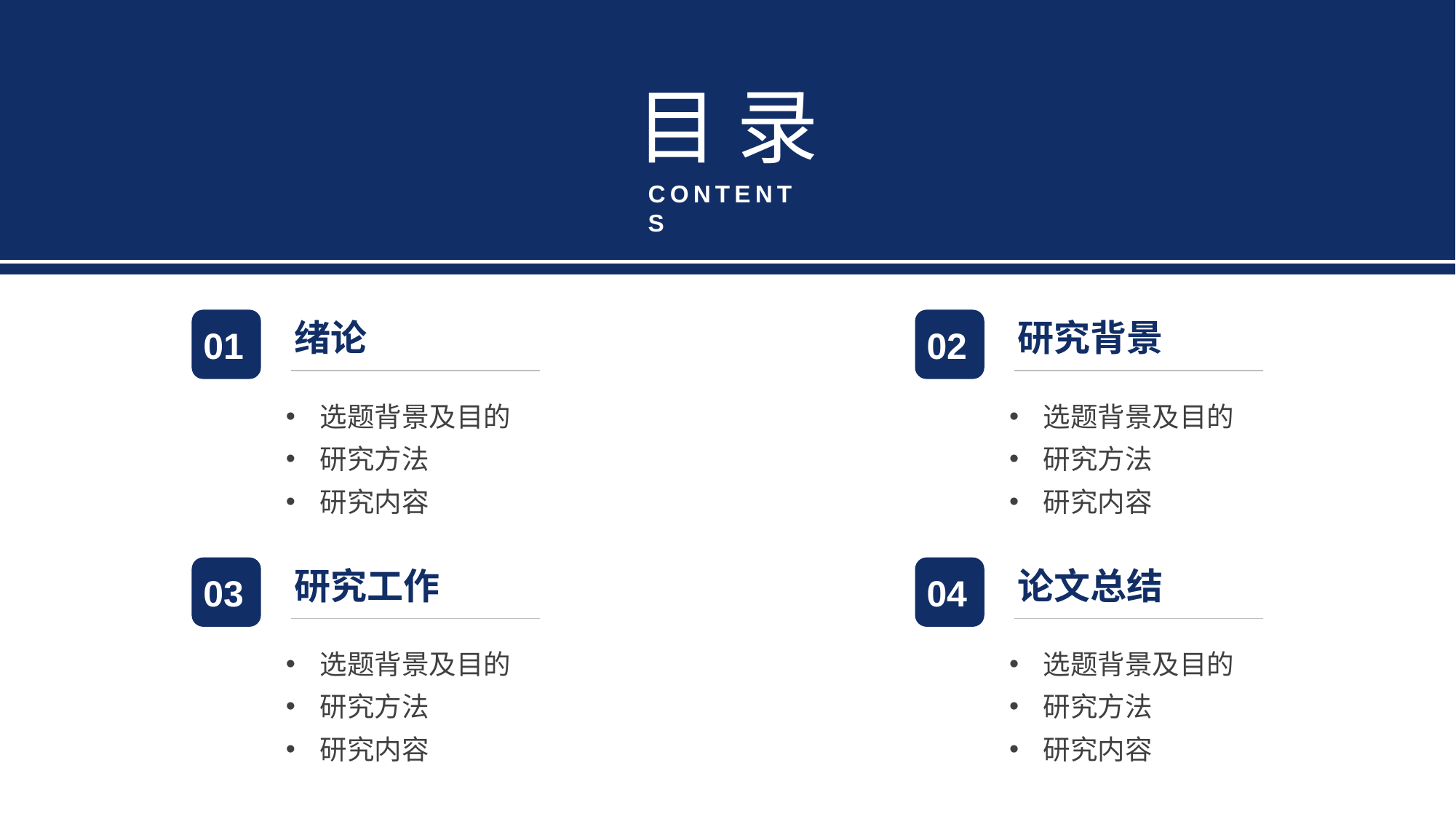

目 录
CONTENTS

01
绪论
选题背景及目的
研究方法
研究内容

02
研究背景
选题背景及目的
研究方法
研究内容

03
研究工作
选题背景及目的
研究方法
研究内容

04
论文总结
选题背景及目的
研究方法
研究内容